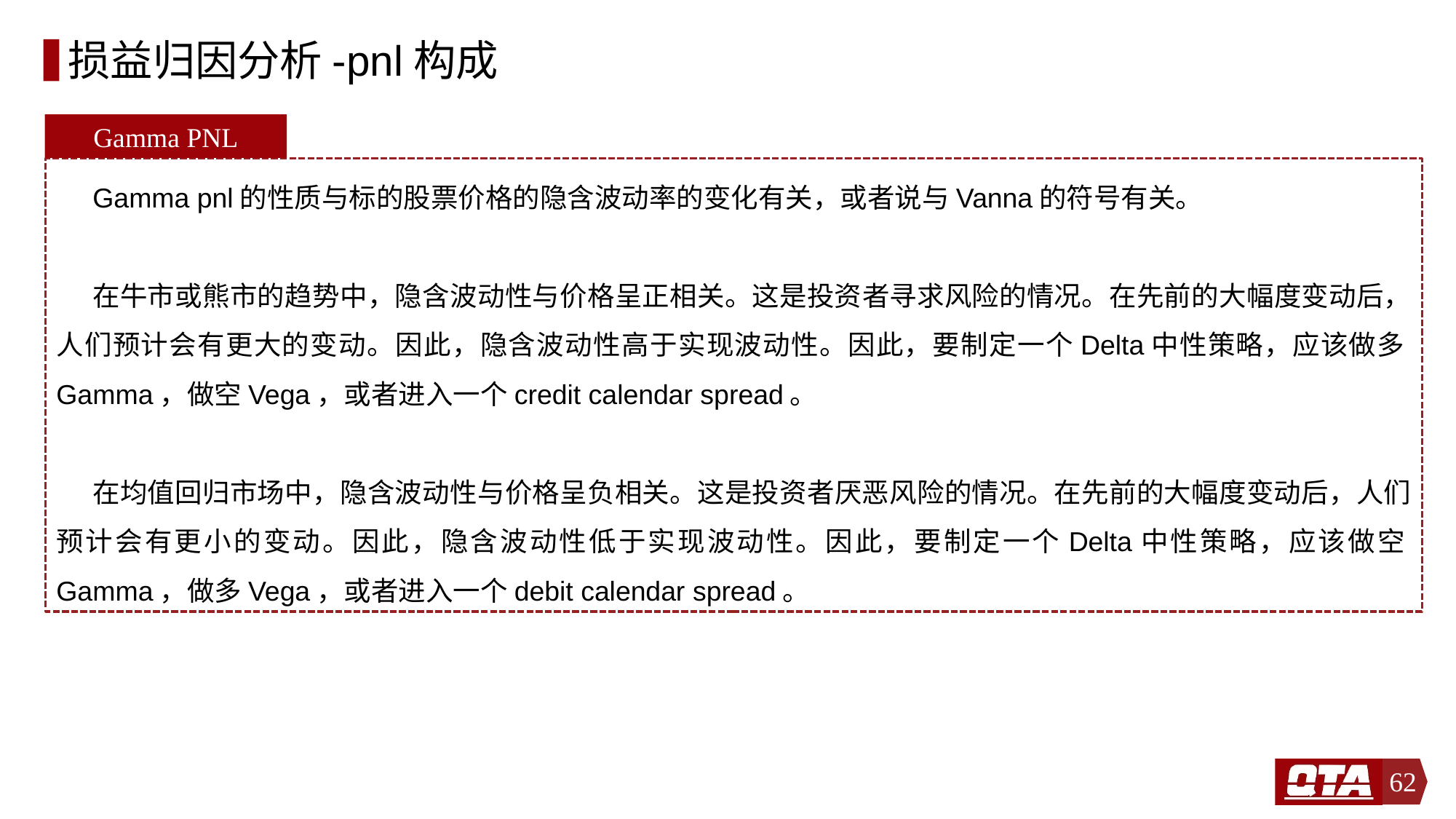

# 损益归因分析-pnl构成
Gamma PNL
Gamma pnl的性质与标的股票价格的隐含波动率的变化有关，或者说与Vanna的符号有关。

在牛市或熊市的趋势中，隐含波动性与价格呈正相关。这是投资者寻求风险的情况。在先前的大幅度变动后，人们预计会有更大的变动。因此，隐含波动性高于实现波动性。因此，要制定一个Delta中性策略，应该做多Gamma，做空Vega，或者进入一个credit calendar spread。

在均值回归市场中，隐含波动性与价格呈负相关。这是投资者厌恶风险的情况。在先前的大幅度变动后，人们预计会有更小的变动。因此，隐含波动性低于实现波动性。因此，要制定一个Delta中性策略，应该做空Gamma，做多Vega，或者进入一个debit calendar spread。
62